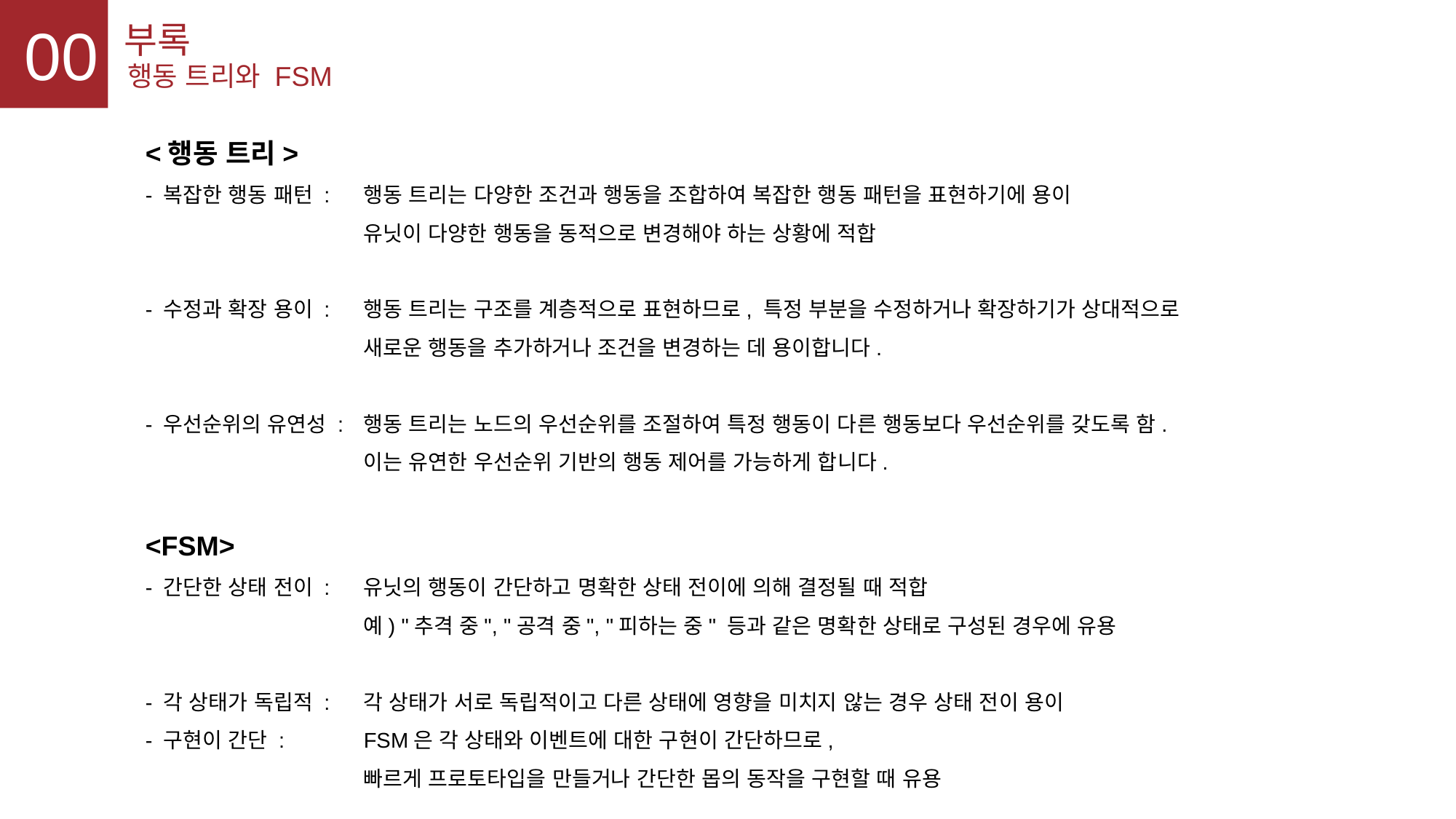

00
부록
행동 트리와 FSM
<행동 트리>
- 복잡한 행동 패턴 : 	행동 트리는 다양한 조건과 행동을 조합하여 복잡한 행동 패턴을 표현하기에 용이
		유닛이 다양한 행동을 동적으로 변경해야 하는 상황에 적합

- 수정과 확장 용이 : 	행동 트리는 구조를 계층적으로 표현하므로, 특정 부분을 수정하거나 확장하기가 상대적으로
		새로운 행동을 추가하거나 조건을 변경하는 데 용이합니다.

- 우선순위의 유연성 : 	행동 트리는 노드의 우선순위를 조절하여 특정 행동이 다른 행동보다 우선순위를 갖도록 함.
		이는 유연한 우선순위 기반의 행동 제어를 가능하게 합니다.

<FSM>
- 간단한 상태 전이 : 	유닛의 행동이 간단하고 명확한 상태 전이에 의해 결정될 때 적합
		예) "추격 중", "공격 중", "피하는 중" 등과 같은 명확한 상태로 구성된 경우에 유용

- 각 상태가 독립적 : 	각 상태가 서로 독립적이고 다른 상태에 영향을 미치지 않는 경우 상태 전이 용이
- 구현이 간단 : 	FSM은 각 상태와 이벤트에 대한 구현이 간단하므로,
		빠르게 프로토타입을 만들거나 간단한 몹의 동작을 구현할 때 유용